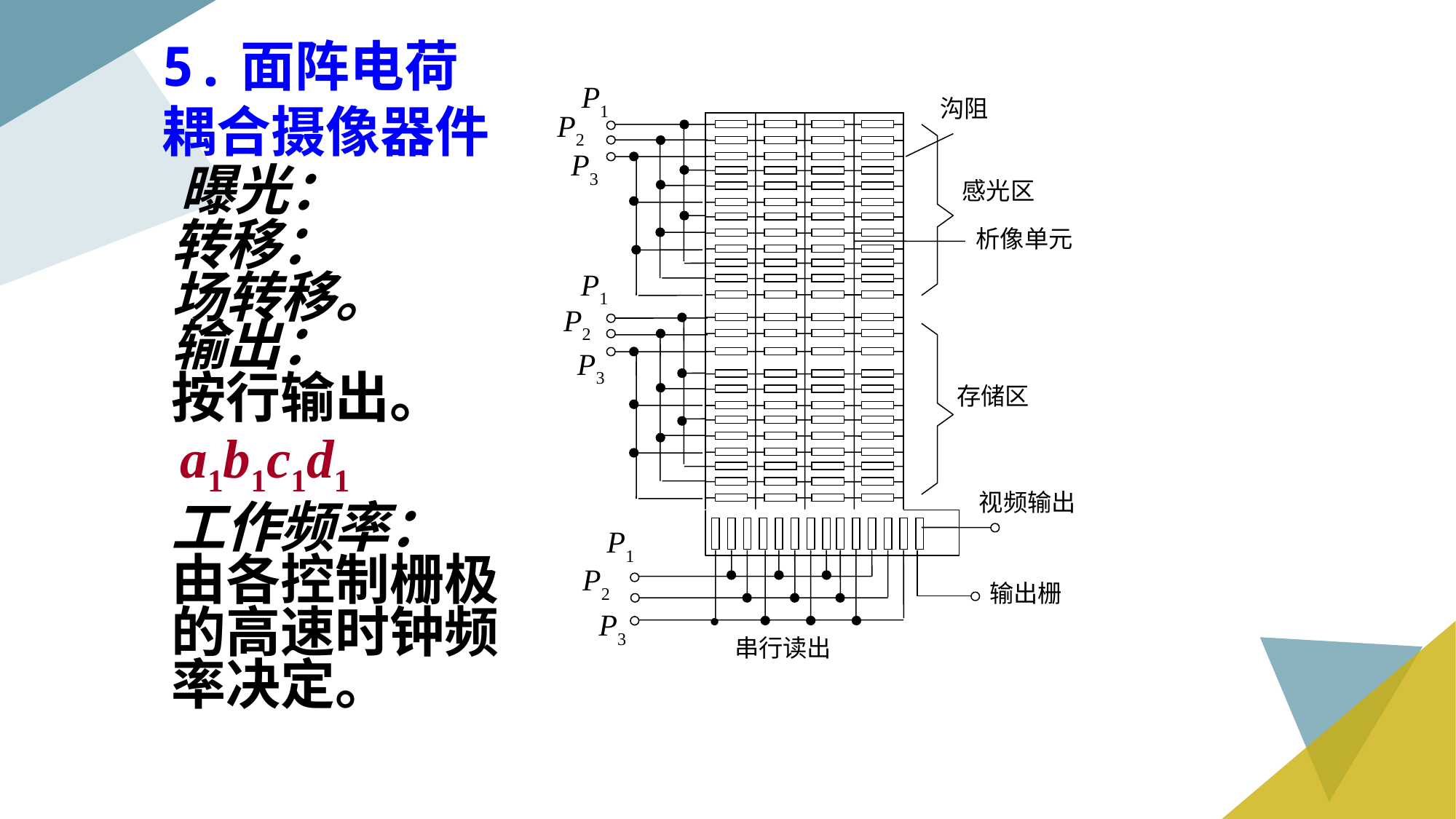

5.面阵电荷
耦合摄像器件
P1

沟阻

   P2

P3

   感光区

析像单元

P1

   P2

P3

  存储区

 视频输出

P1

   P2

输出栅

P3

串行读出

曝光：
转移：
场转移。
输出：
按行输出。
a1b1c1d1
工作频率：
由各控制栅极
的高速时钟频
率决定。